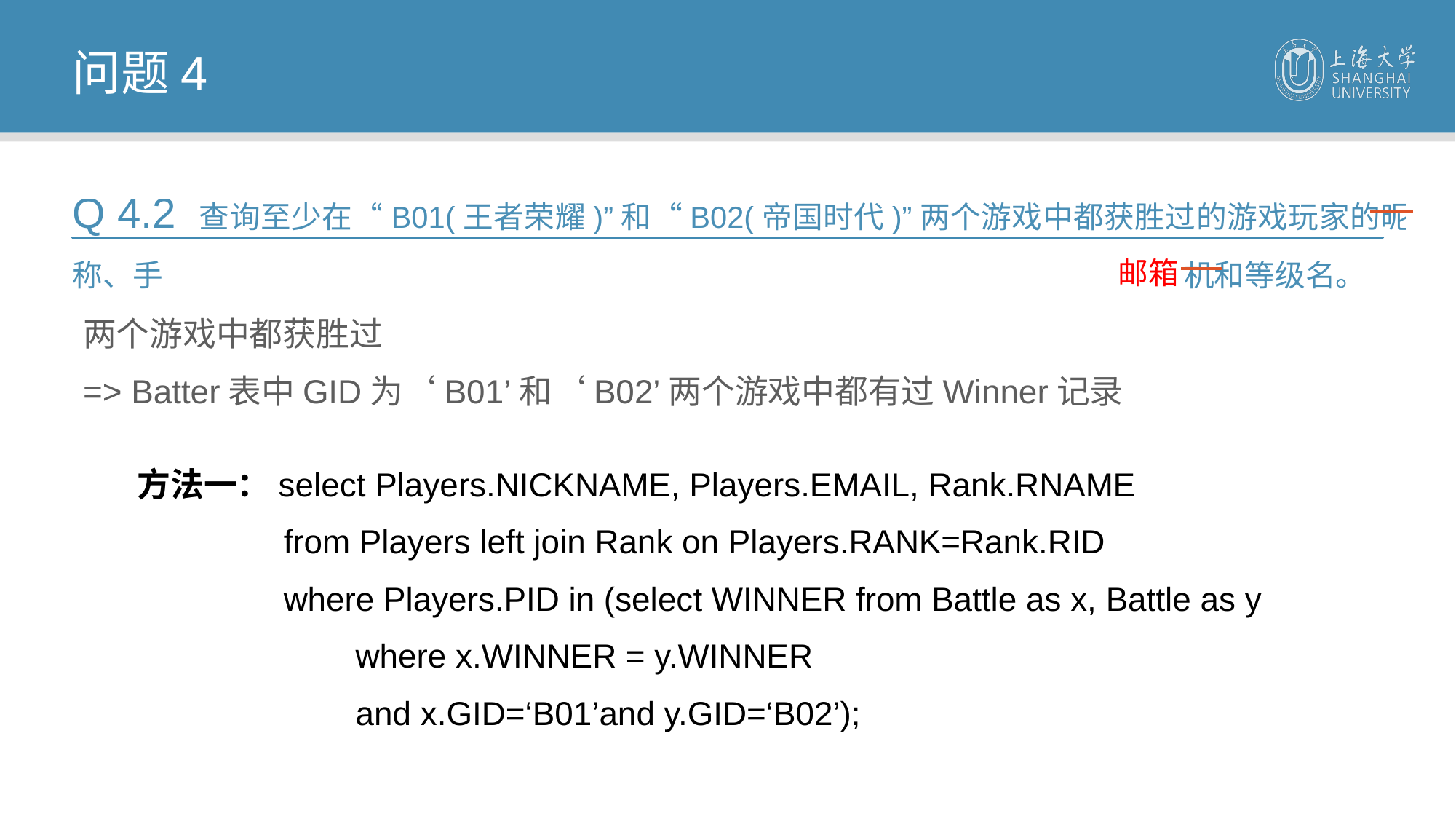

问题4
Q 4.2 查询至少在“B01(王者荣耀)”和“B02(帝国时代)”两个游戏中都获胜过的游戏玩家的昵称、手										   机和等级名。
邮箱
两个游戏中都获胜过
=> Batter表中GID为‘B01’和‘B02’两个游戏中都有过Winner记录

方法一：select Players.NICKNAME, Players.EMAIL, Rank.RNAME
    from Players left join Rank on Players.RANK=Rank.RID
    where Players.PID in (select WINNER from Battle as x, Battle as y
where x.WINNER = y.WINNER
and x.GID=‘B01’and y.GID=‘B02’);